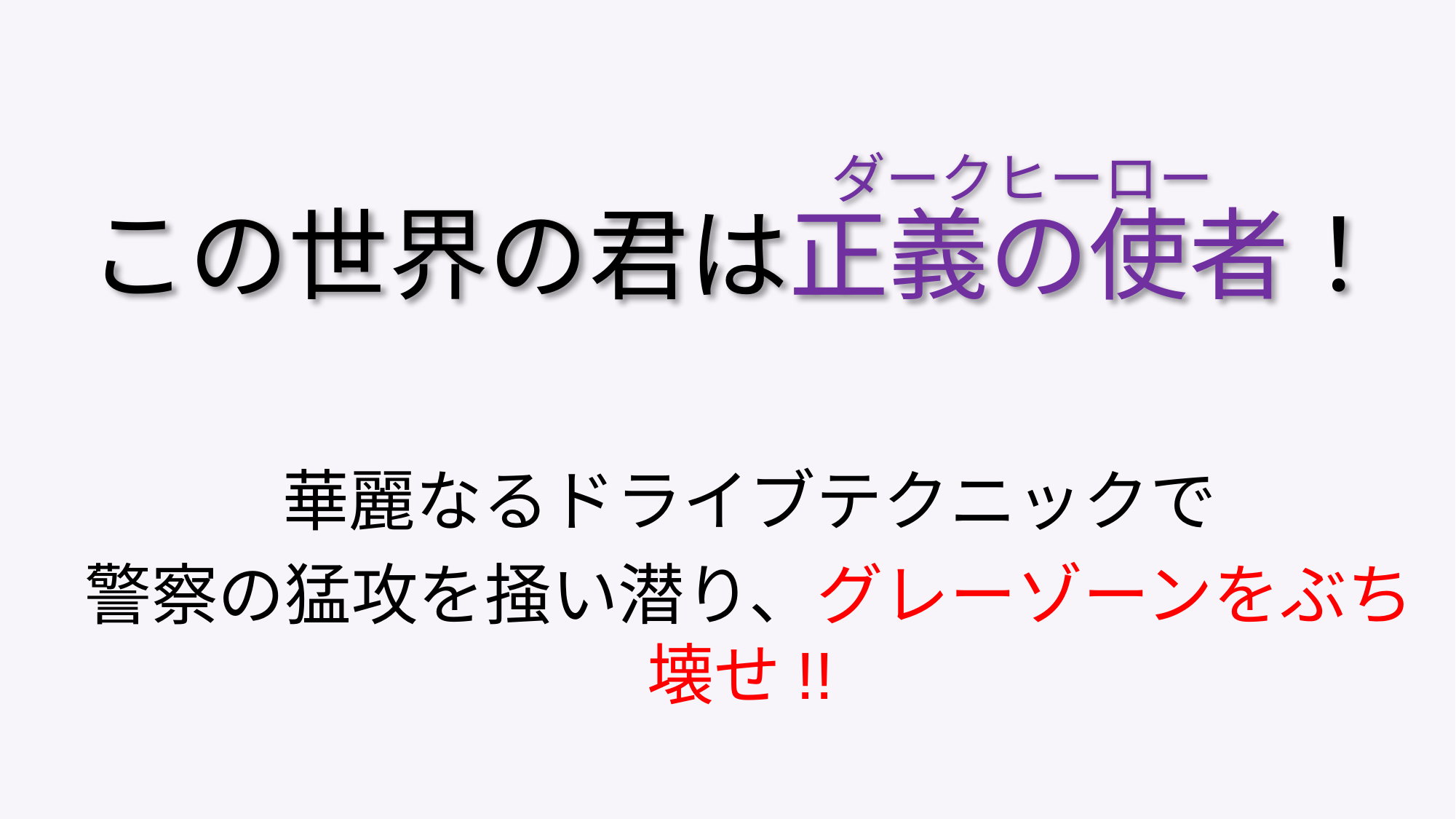

ダークヒーロー
この世界の君は正義の使者！
華麗なるドライブテクニックで

警察の猛攻を掻い潜り、グレーゾーンをぶち壊せ!!